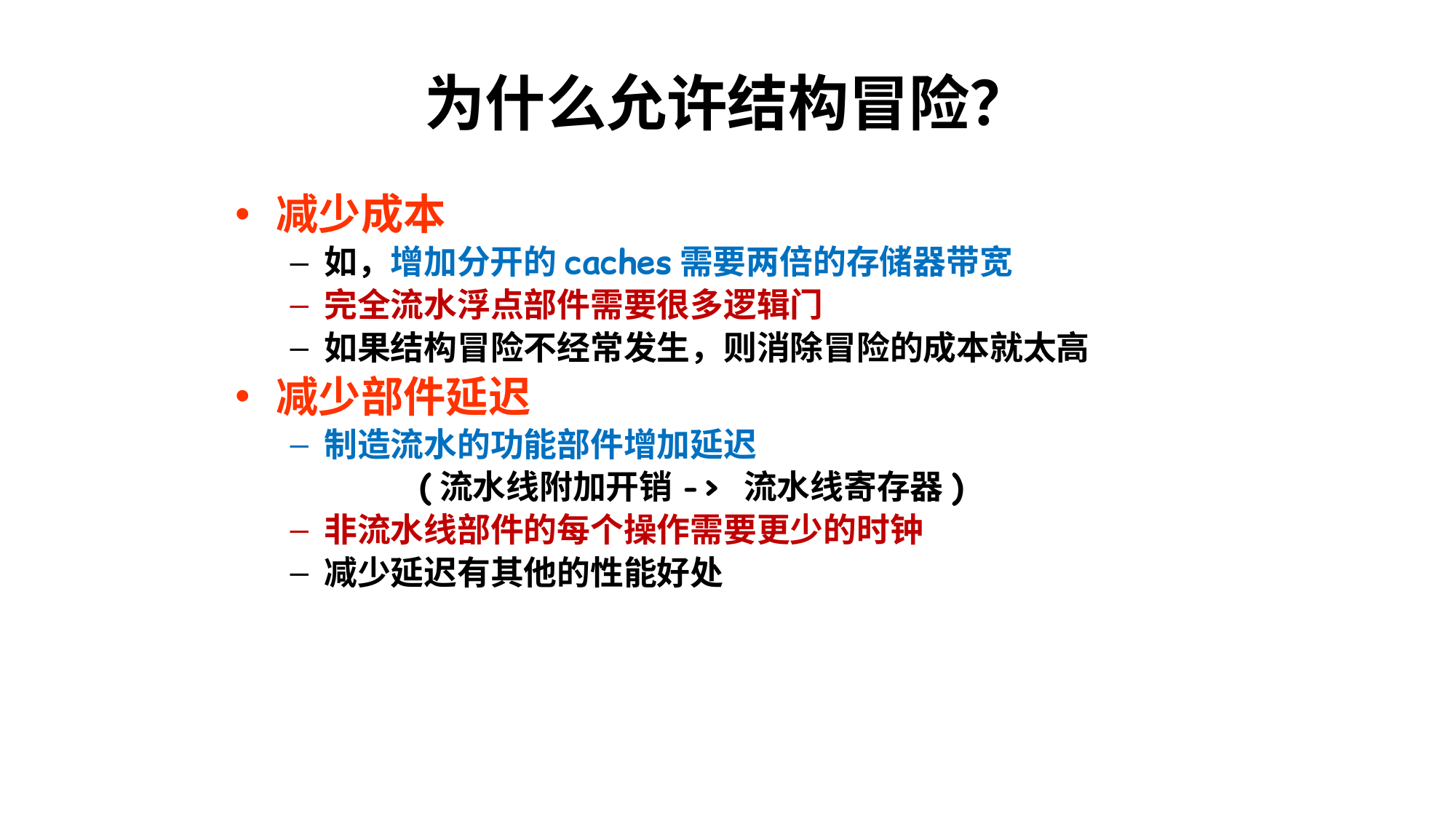

# 为什么允许结构冒险？
减少成本
如，增加分开的caches需要两倍的存储器带宽
完全流水浮点部件需要很多逻辑门
如果结构冒险不经常发生，则消除冒险的成本就太高
减少部件延迟
制造流水的功能部件增加延迟
         (流水线附加开销-> 流水线寄存器)
非流水线部件的每个操作需要更少的时钟
减少延迟有其他的性能好处
164